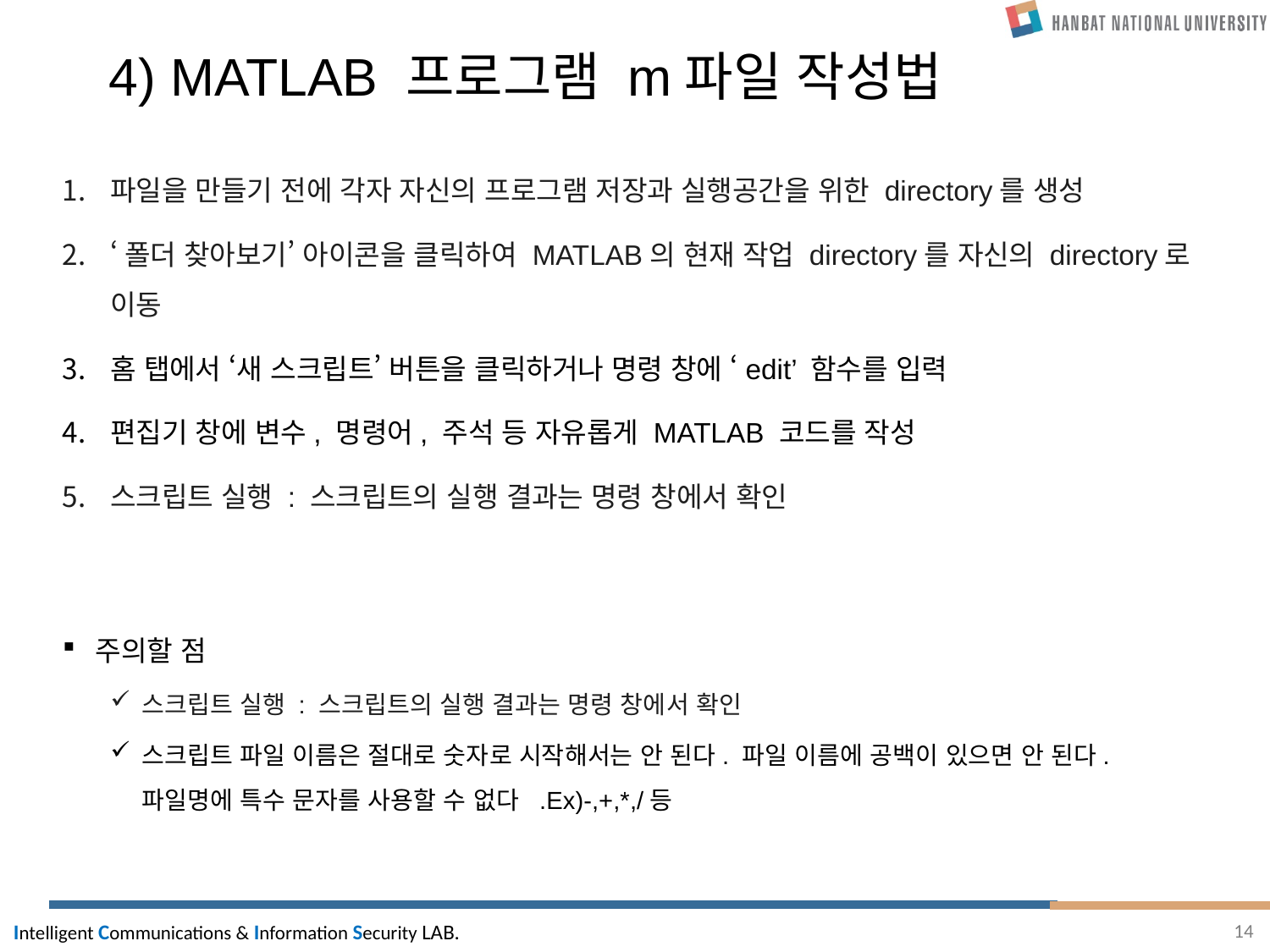

# 4) MATLAB 프로그램 m파일 작성법
파일을 만들기 전에 각자 자신의 프로그램 저장과 실행공간을 위한 directory를 생성
‘폴더 찾아보기’ 아이콘을 클릭하여 MATLAB의 현재 작업 directory를 자신의 directory로 이동
홈 탭에서 ‘새 스크립트’ 버튼을 클릭하거나 명령 창에 ‘edit’ 함수를 입력
편집기 창에 변수, 명령어, 주석 등 자유롭게 MATLAB 코드를 작성
스크립트 실행 : 스크립트의 실행 결과는 명령 창에서 확인

주의할 점
스크립트 실행 : 스크립트의 실행 결과는 명령 창에서 확인
스크립트 파일 이름은 절대로 숫자로 시작해서는 안 된다. 파일 이름에 공백이 있으면 안 된다.
파일명에 특수 문자를 사용할 수 없다  .Ex)-,+,*,/등

14